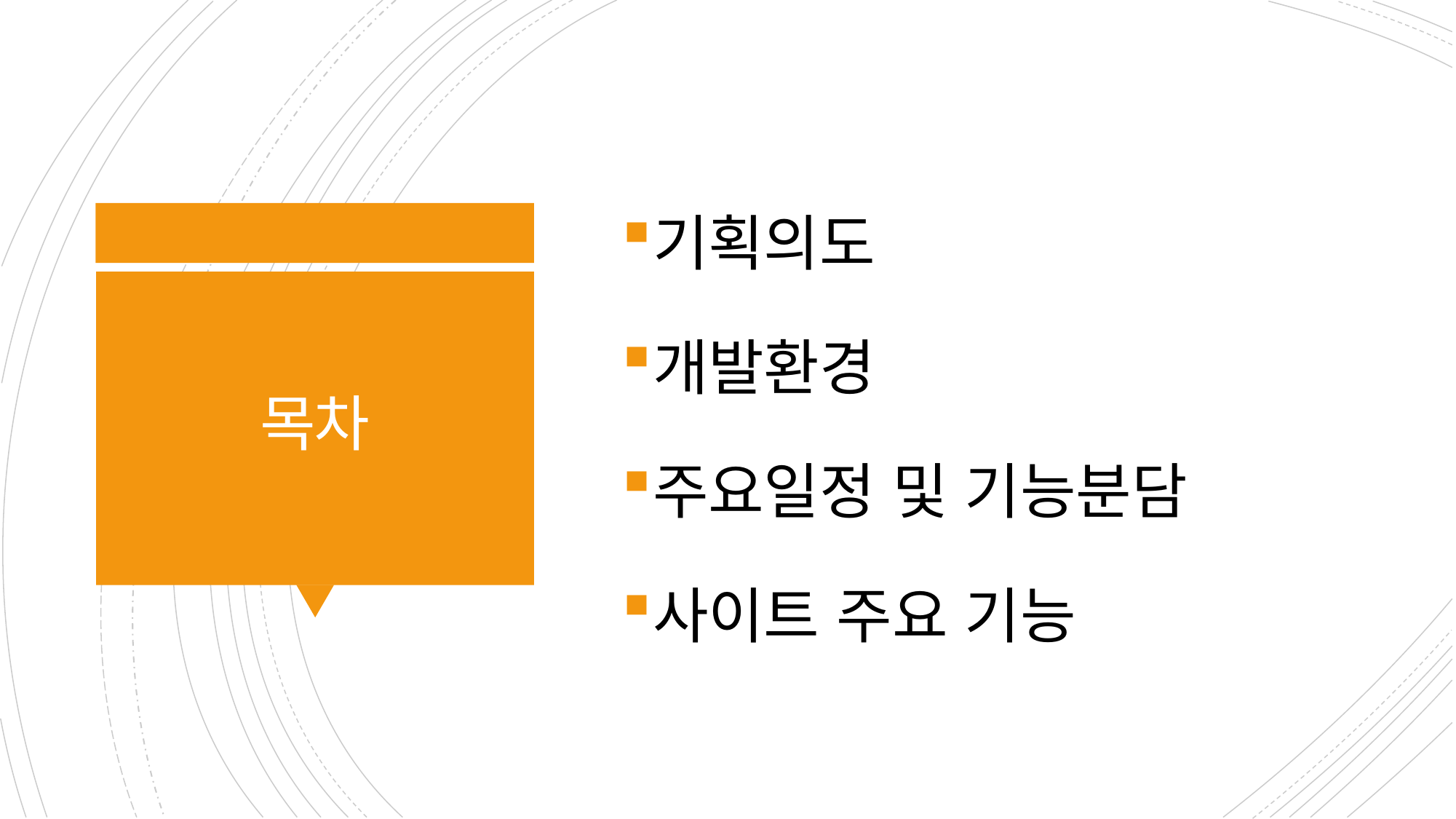

기획의도
개발환경
주요일정 및 기능분담
사이트 주요 기능
# 목차